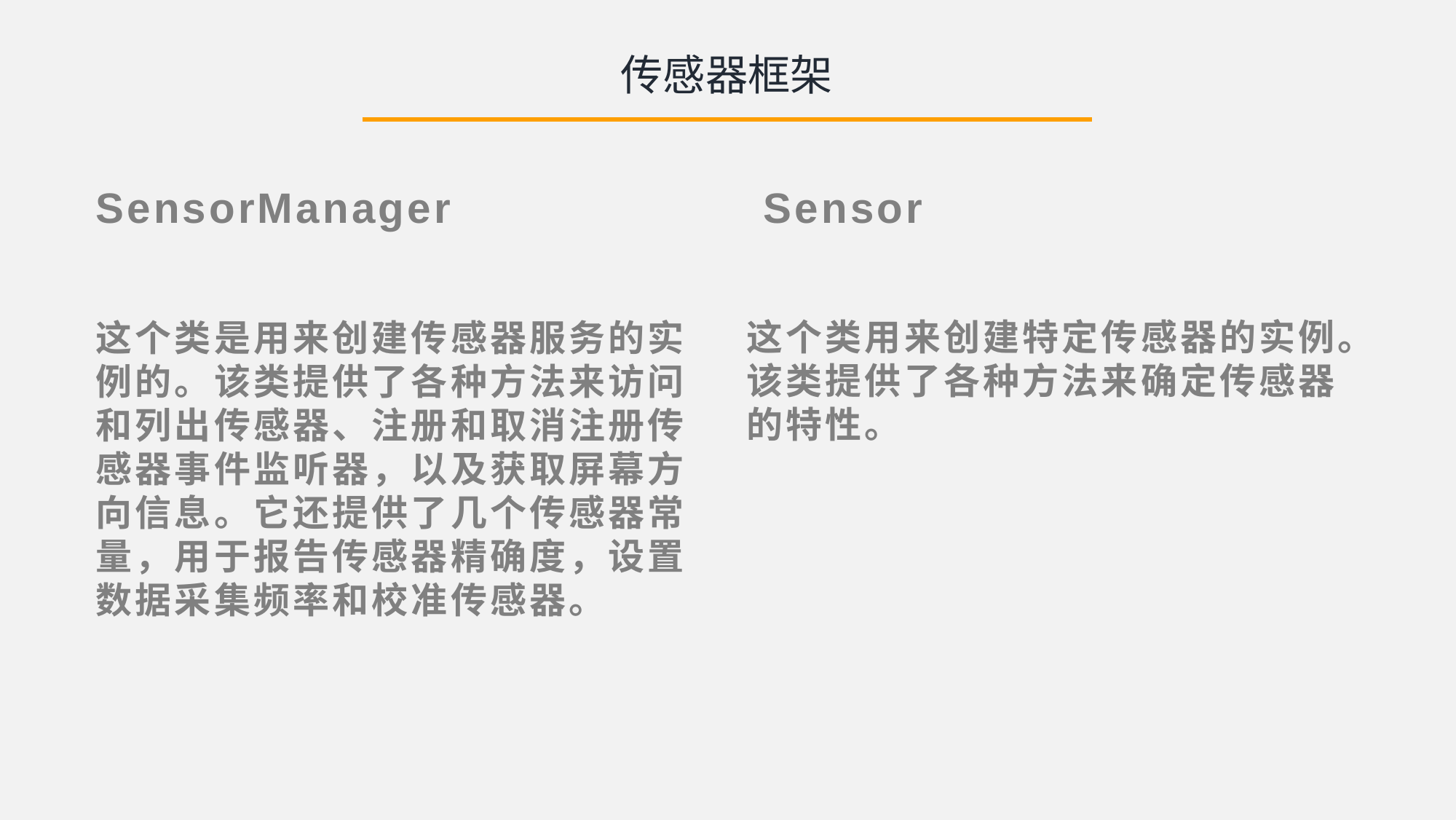

传感器框架
SensorManager
Sensor
这个类是用来创建传感器服务的实例的。该类提供了各种方法来访问和列出传感器、注册和取消注册传感器事件监听器，以及获取屏幕方向信息。它还提供了几个传感器常量，用于报告传感器精确度，设置数据采集频率和校准传感器。
这个类用来创建特定传感器的实例。该类提供了各种方法来确定传感器的特性。